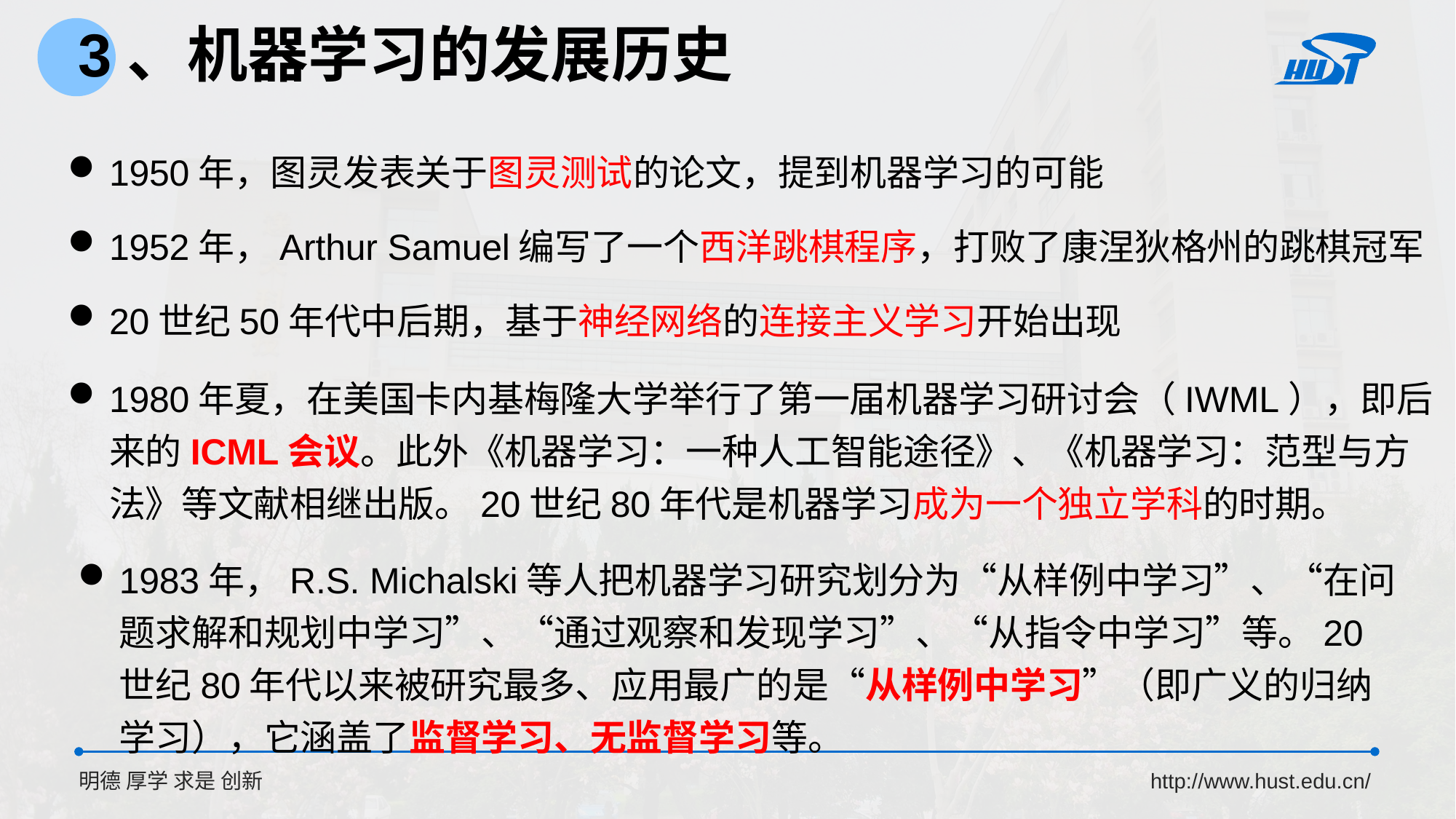

3、机器学习的发展历史
1950年，图灵发表关于图灵测试的论文，提到机器学习的可能
1952年，Arthur Samuel编写了一个西洋跳棋程序，打败了康涅狄格州的跳棋冠军
20世纪50年代中后期，基于神经网络的连接主义学习开始出现
1980年夏，在美国卡内基梅隆大学举行了第一届机器学习研讨会（IWML），即后来的ICML会议。此外《机器学习：一种人工智能途径》、《机器学习：范型与方法》等文献相继出版。20世纪80年代是机器学习成为一个独立学科的时期。
1983年，R.S. Michalski等人把机器学习研究划分为“从样例中学习”、“在问题求解和规划中学习”、“通过观察和发现学习”、“从指令中学习”等。20世纪80年代以来被研究最多、应用最广的是“从样例中学习”（即广义的归纳学习），它涵盖了监督学习、无监督学习等。